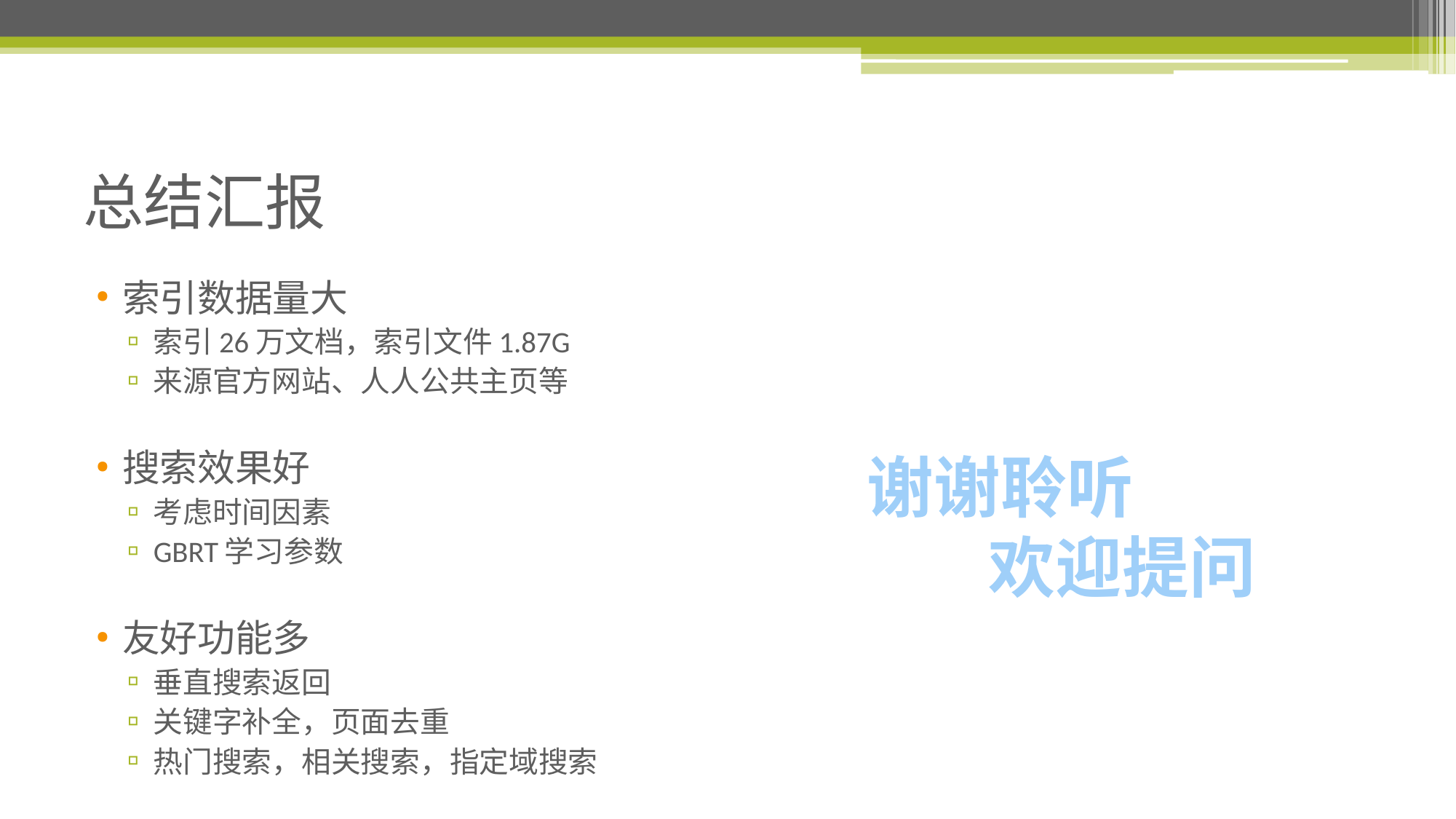

# 总结汇报
索引数据量大
索引26万文档，索引文件1.87G
来源官方网站、人人公共主页等

搜索效果好
考虑时间因素
GBRT学习参数

友好功能多
垂直搜索返回
关键字补全，页面去重
热门搜索，相关搜索，指定域搜索
谢谢聆听
       欢迎提问